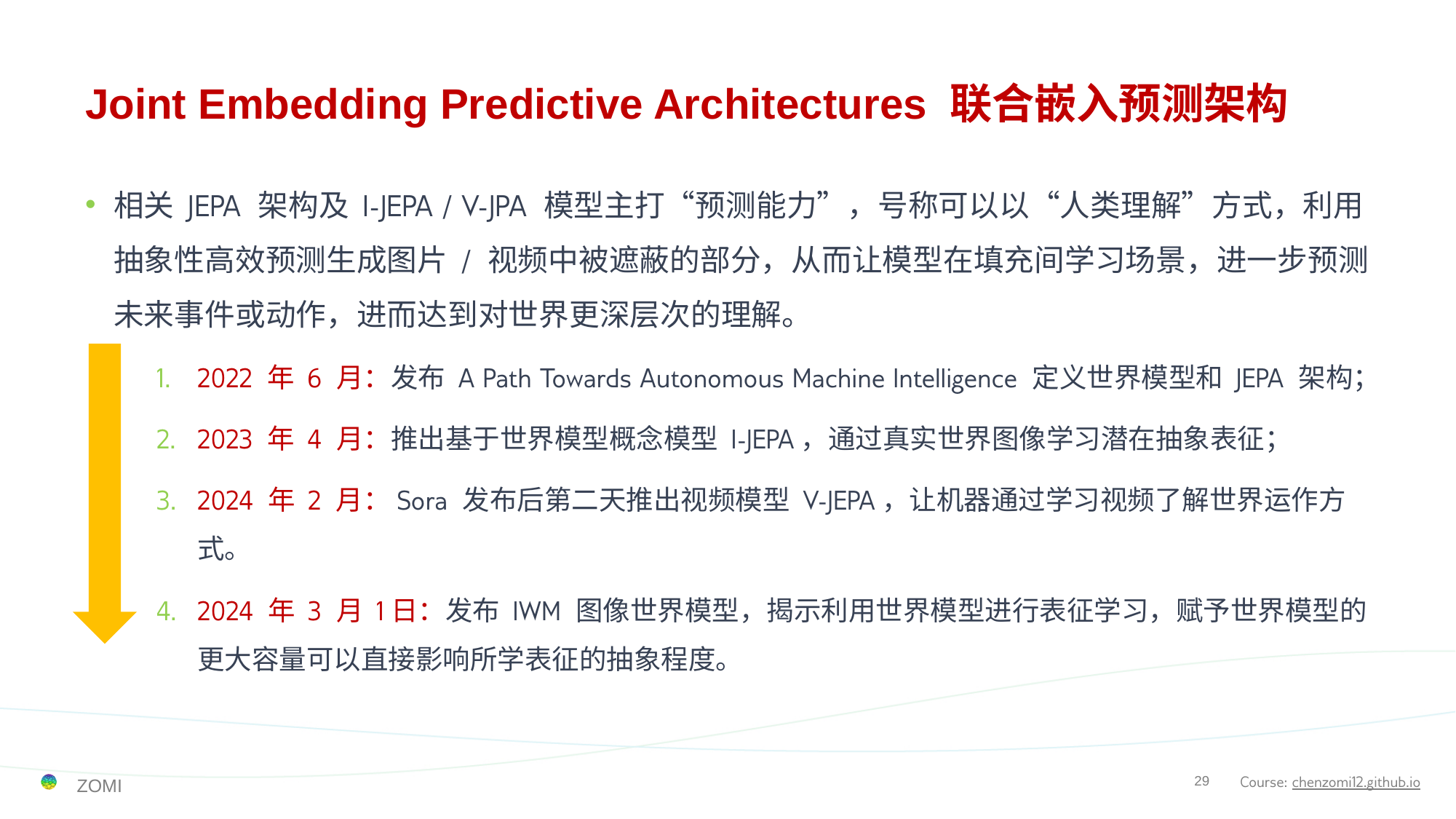

# Joint Embedding Predictive Architectures 联合嵌入预测架构
相关 JEPA 架构及 I-JEPA / V-JPA 模型主打“预测能力”，号称可以以“人类理解”方式，利用抽象性高效预测生成图片 / 视频中被遮蔽的部分，从而让模型在填充间学习场景，进一步预测未来事件或动作，进而达到对世界更深层次的理解。
2022 年 6 月：发布 A Path Towards Autonomous Machine Intelligence 定义世界模型和 JEPA 架构；
2023 年 4 月：推出基于世界模型概念模型 I-JEPA，通过真实世界图像学习潜在抽象表征；
2024 年 2 月：Sora 发布后第二天推出视频模型 V-JEPA，让机器通过学习视频了解世界运作方式。
2024 年 3 月 1日：发布 IWM 图像世界模型，揭示利用世界模型进行表征学习，赋予世界模型的更大容量可以直接影响所学表征的抽象程度。